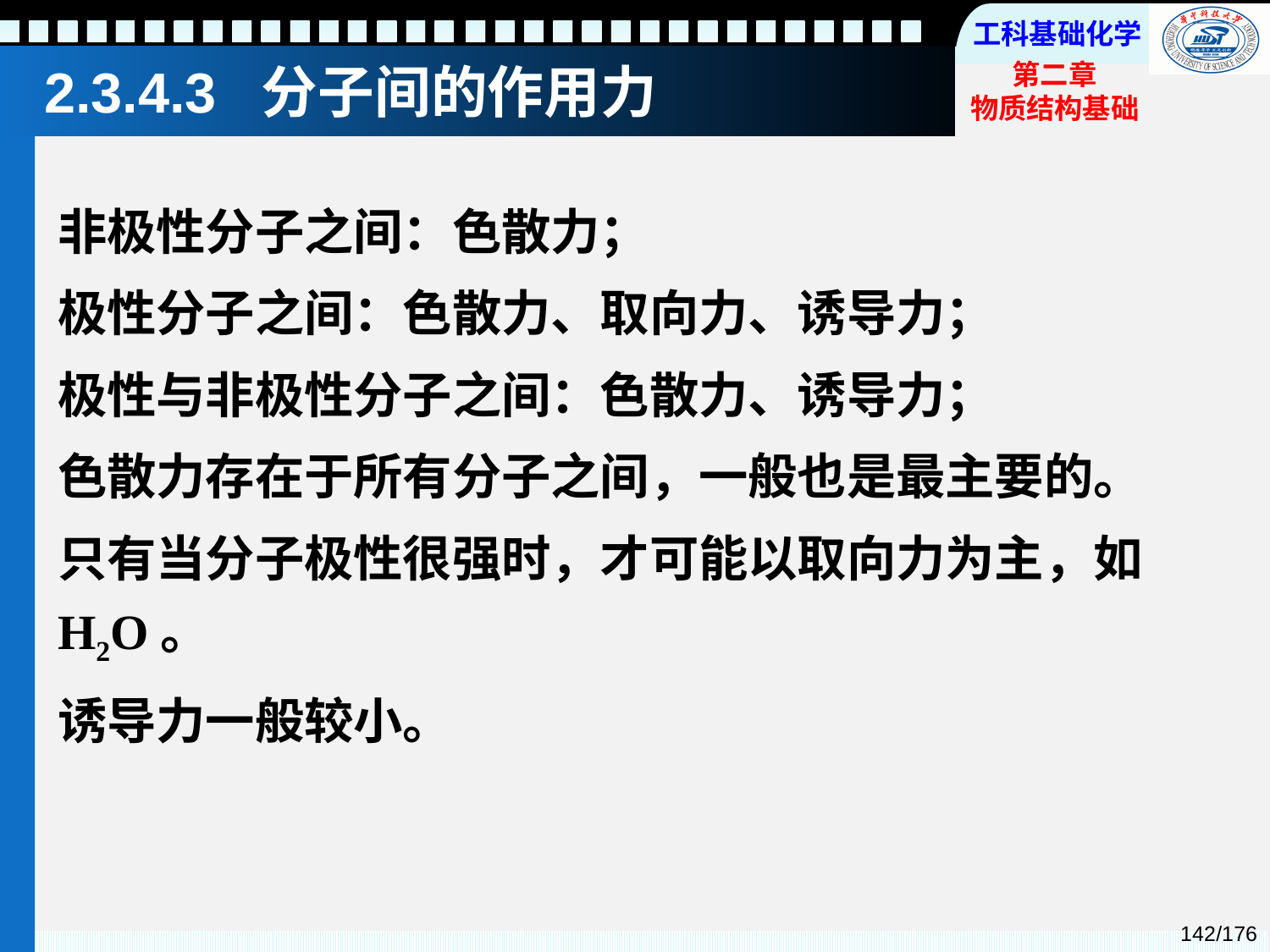

# 2.3.4.3  分子间的作用力
非极性分子之间：色散力；
极性分子之间：色散力、取向力、诱导力；
极性与非极性分子之间：色散力、诱导力；
色散力存在于所有分子之间，一般也是最主要的。
只有当分子极性很强时，才可能以取向力为主，如H2O。
诱导力一般较小。